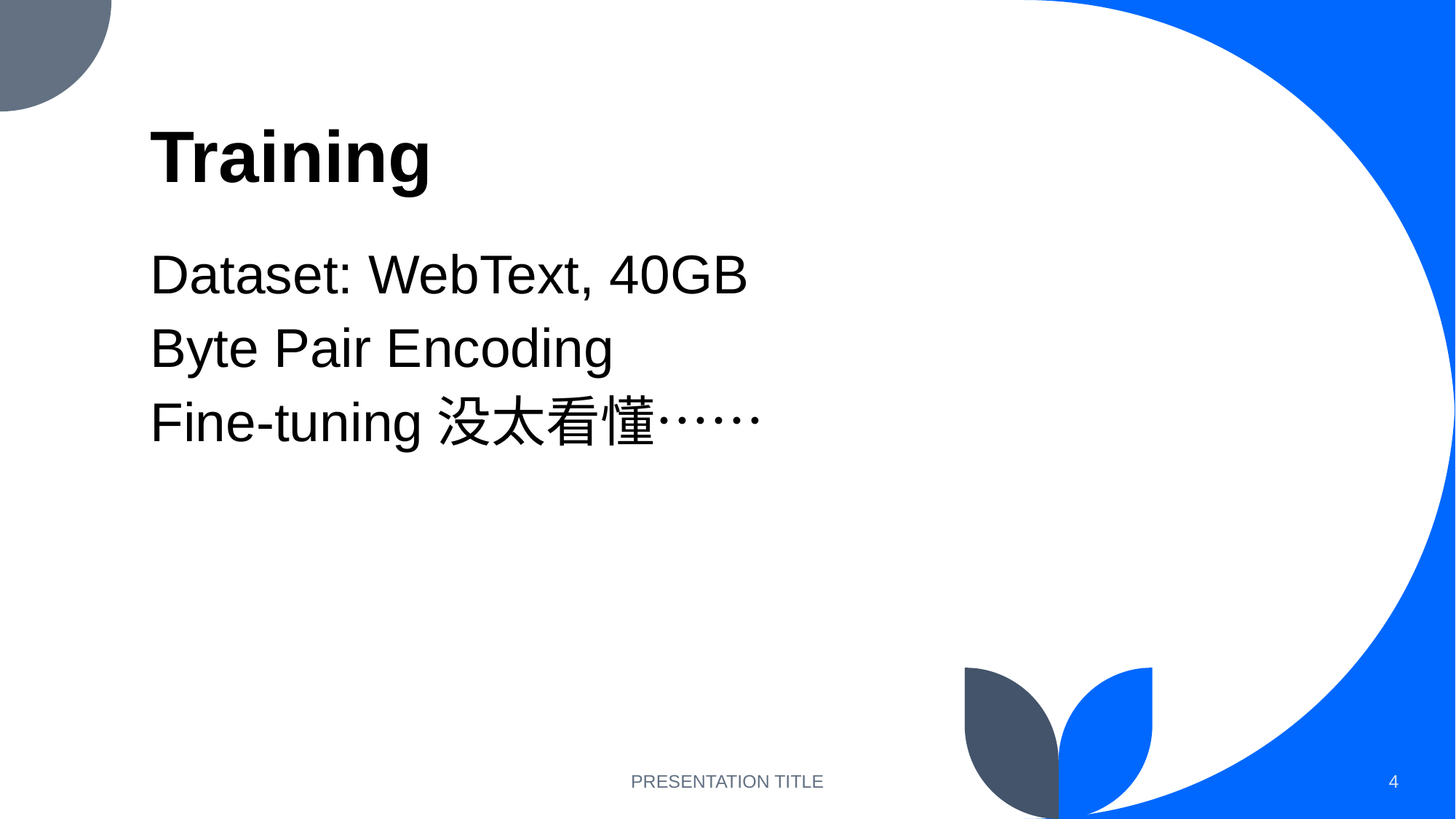

# Training
Dataset: WebText, 40GB
Byte Pair Encoding
Fine-tuning没太看懂……

PRESENTATION TITLE
4